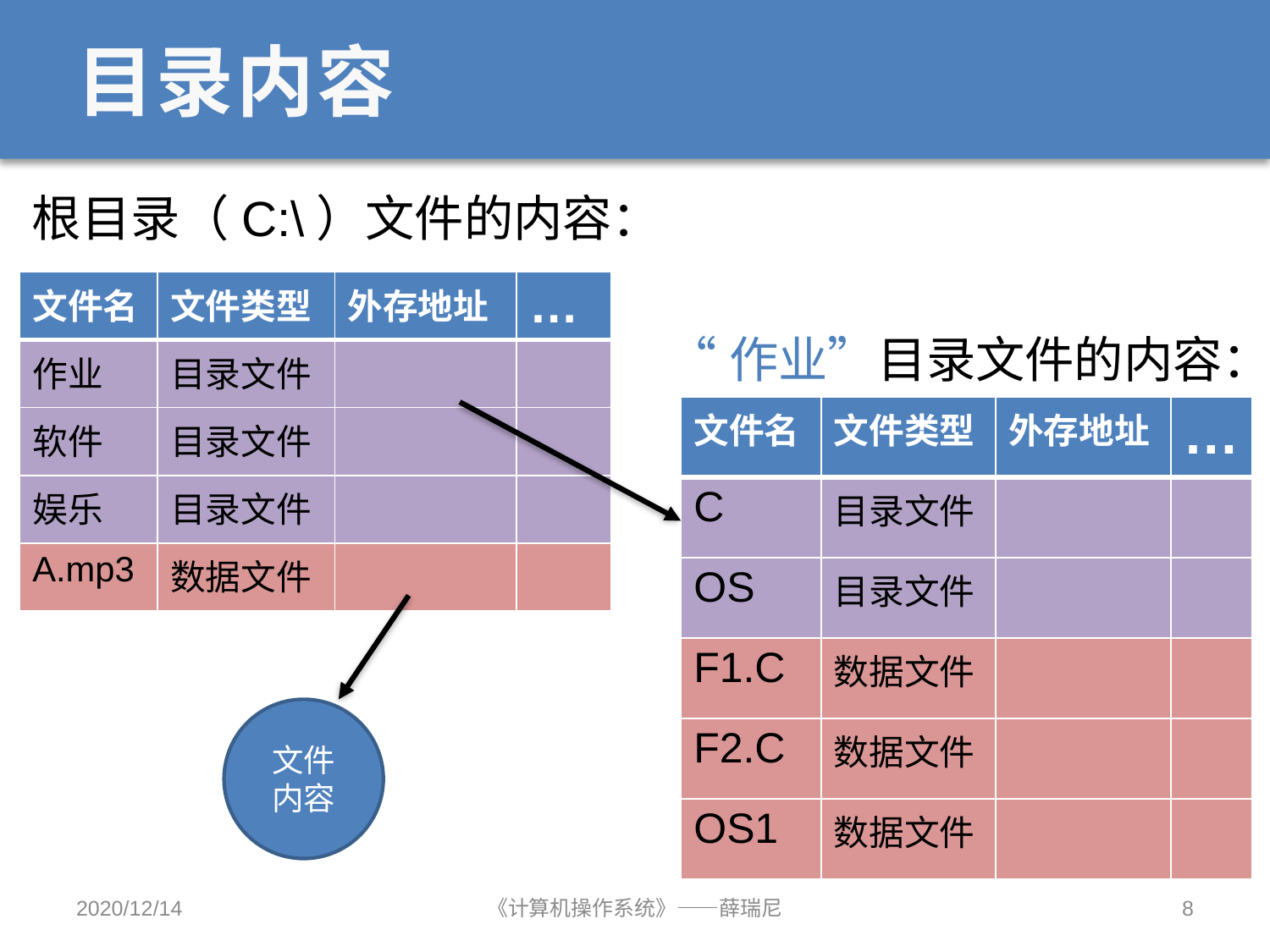

# 目录内容
根目录（C:\）文件的内容：
| 文件名 | 文件类型 | 外存地址 | … |
| --- | --- | --- | --- |
| 作业 | 目录文件 |  |  |
| 软件 | 目录文件 |  |  |
| 娱乐 | 目录文件 |  |  |
| A.mp3 | 数据文件 |  |  |
“作业”目录文件的内容：
| 文件名 | 文件类型 | 外存地址 | … |
| --- | --- | --- | --- |
| C | 目录文件 |  |  |
| OS | 目录文件 |  |  |
| F1.C | 数据文件 |  |  |
| F2.C | 数据文件 |  |  |
| OS1 | 数据文件 |  |  |

文件内容
2020/12/14
《计算机操作系统》——薛瑞尼
8